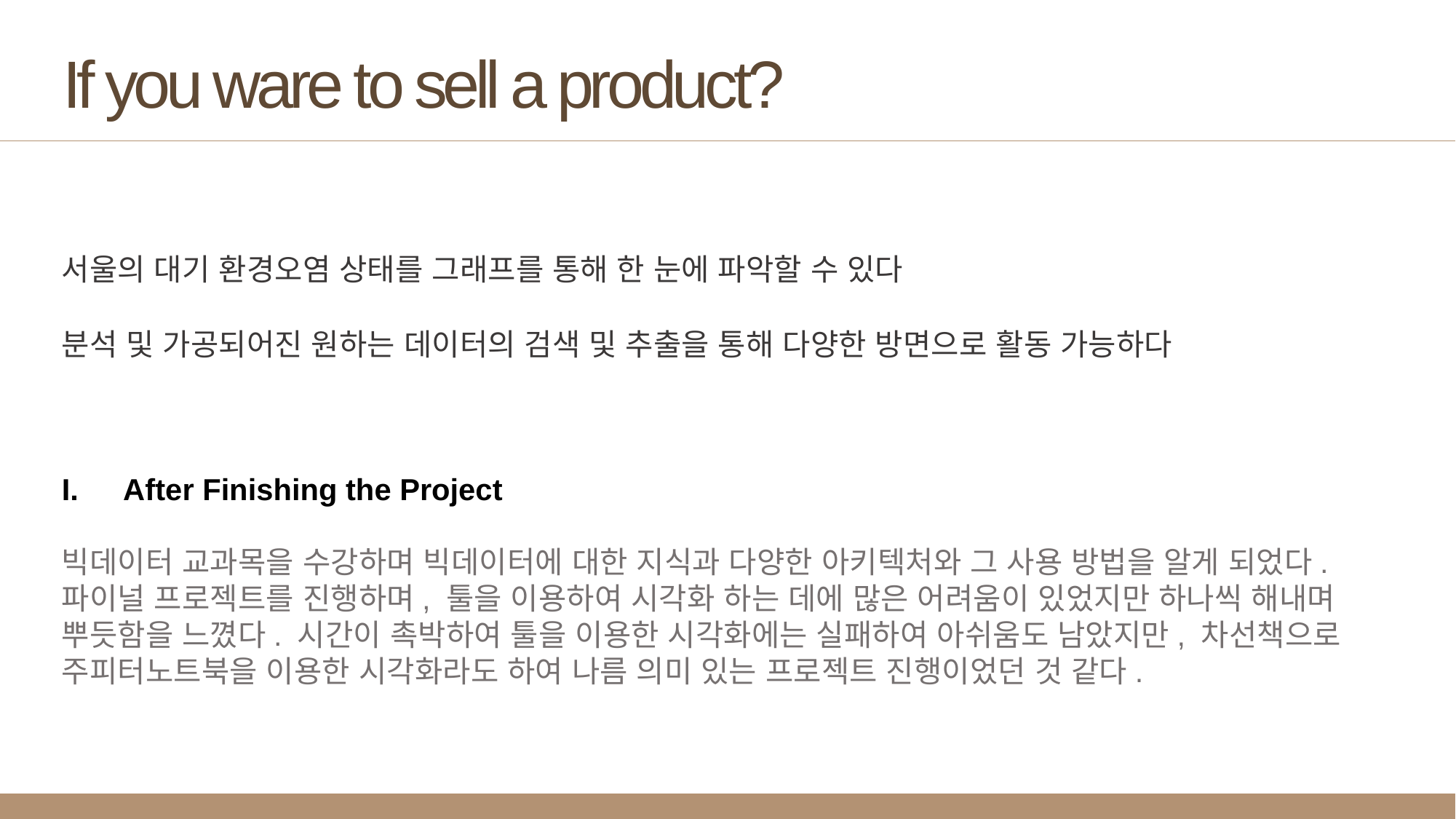

If you ware to sell a product?
서울의 대기 환경오염 상태를 그래프를 통해 한 눈에 파악할 수 있다
분석 및 가공되어진 원하는 데이터의 검색 및 추출을 통해 다양한 방면으로 활동 가능하다
After Finishing the Project

빅데이터 교과목을 수강하며 빅데이터에 대한 지식과 다양한 아키텍처와 그 사용 방법을 알게 되었다.
파이널 프로젝트를 진행하며, 툴을 이용하여 시각화 하는 데에 많은 어려움이 있었지만 하나씩 해내며
뿌듯함을 느꼈다. 시간이 촉박하여 툴을 이용한 시각화에는 실패하여 아쉬움도 남았지만, 차선책으로
주피터노트북을 이용한 시각화라도 하여 나름 의미 있는 프로젝트 진행이었던 것 같다.